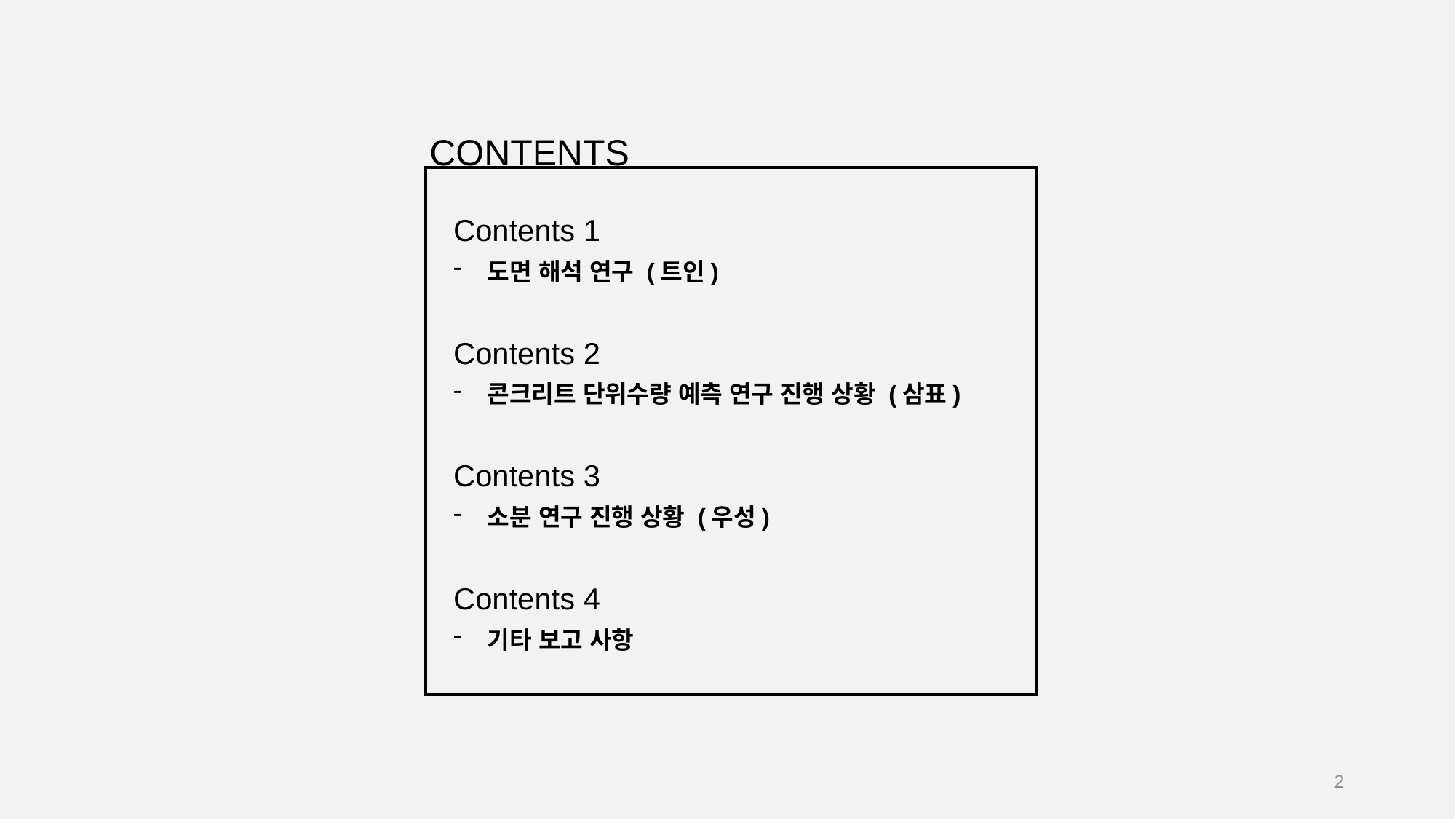

CONTENTS

Contents 1
도면 해석 연구 (트인)

Contents 2
콘크리트 단위수량 예측 연구 진행 상황 (삼표)

Contents 3
소분 연구 진행 상황 (우성)

Contents 4
기타 보고 사항
2